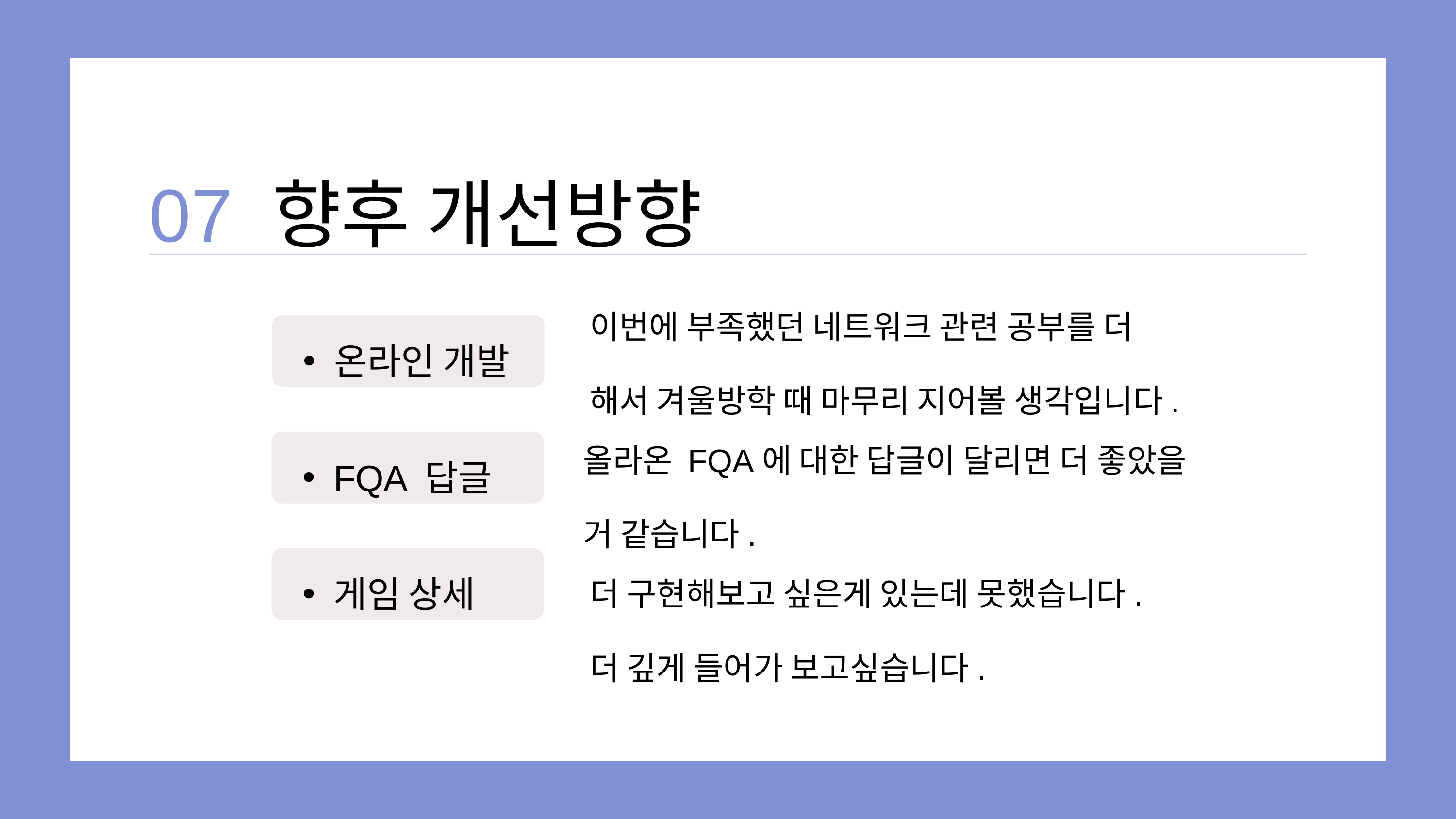

07
향후 개선방향

이번에 부족했던 네트워크 관련 공부를 더 해서 겨울방학 때 마무리 지어볼 생각입니다.
온라인 개발

올라온 FQA에 대한 답글이 달리면 더 좋았을 거 같습니다.
FQA 답글

게임 상세
더 구현해보고 싶은게 있는데 못했습니다.
더 깊게 들어가 보고싶습니다.